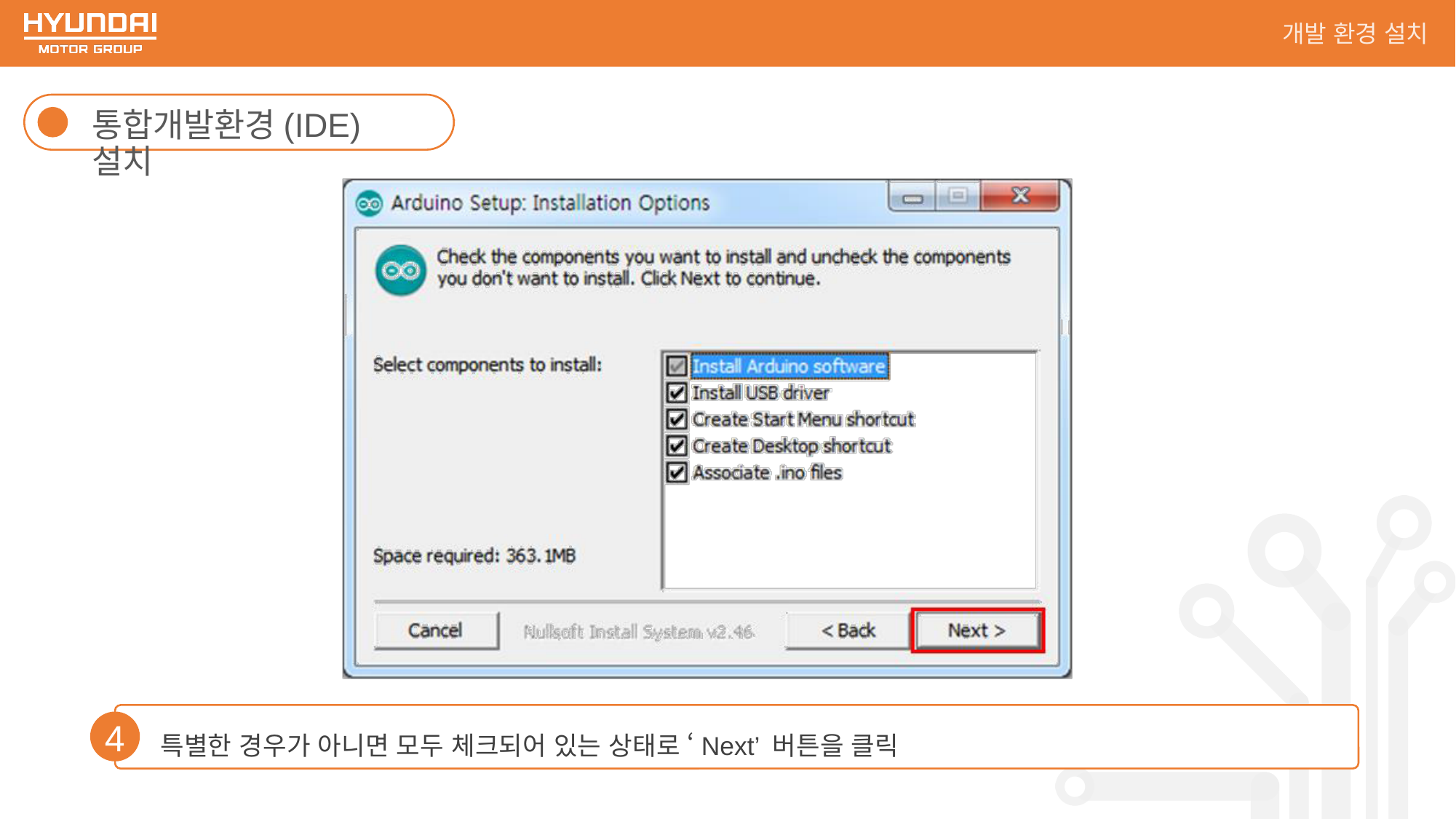

개발 환경 설치
통합개발환경(IDE) 설치

특별한 경우가 아니면 모두 체크되어 있는 상태로 ‘Next’ 버튼을 클릭
4